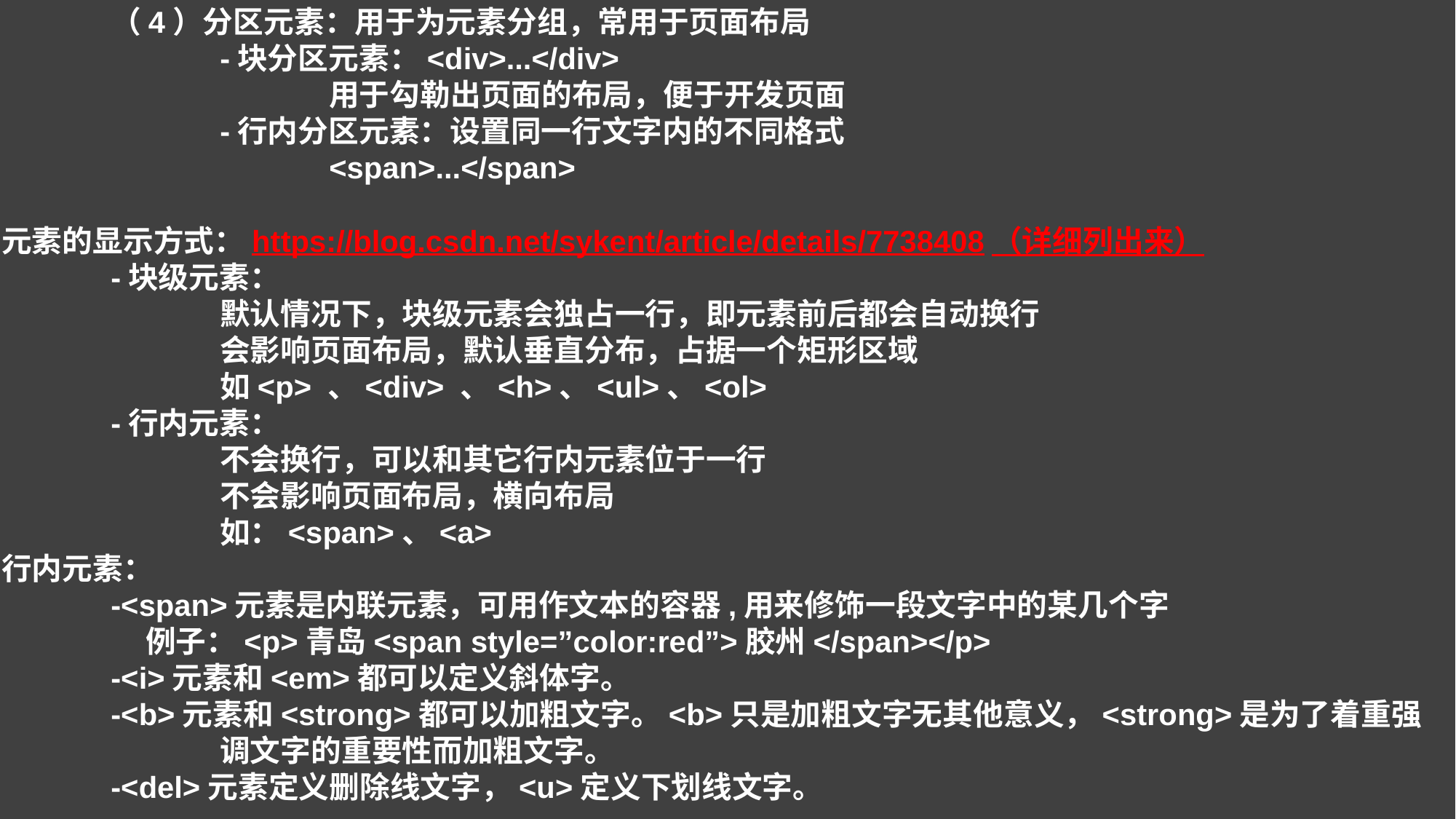

（4）分区元素：用于为元素分组，常用于页面布局
		-块分区元素：<div>...</div>
			用于勾勒出页面的布局，便于开发页面
		-行内分区元素：设置同一行文字内的不同格式
			<span>...</span>

元素的显示方式：https://blog.csdn.net/sykent/article/details/7738408（详细列出来）
	-块级元素：
		默认情况下，块级元素会独占一行，即元素前后都会自动换行
		会影响页面布局，默认垂直分布，占据一个矩形区域
		如<p> 、<div> 、<h>、<ul>、<ol>
	-行内元素：
		不会换行，可以和其它行内元素位于一行
		不会影响页面布局，横向布局
		如：<span>、<a>
行内元素：
	-<span>元素是内联元素，可用作文本的容器,用来修饰一段文字中的某几个字
	    例子：<p>青岛<span style=”color:red”>胶州</span></p>
	-<i>元素和<em>都可以定义斜体字。
	-<b>元素和<strong>都可以加粗文字。<b>只是加粗文字无其他意义，<strong>是为了着重强	    	调文字的重要性而加粗文字。
	-<del>元素定义删除线文字，<u>定义下划线文字。